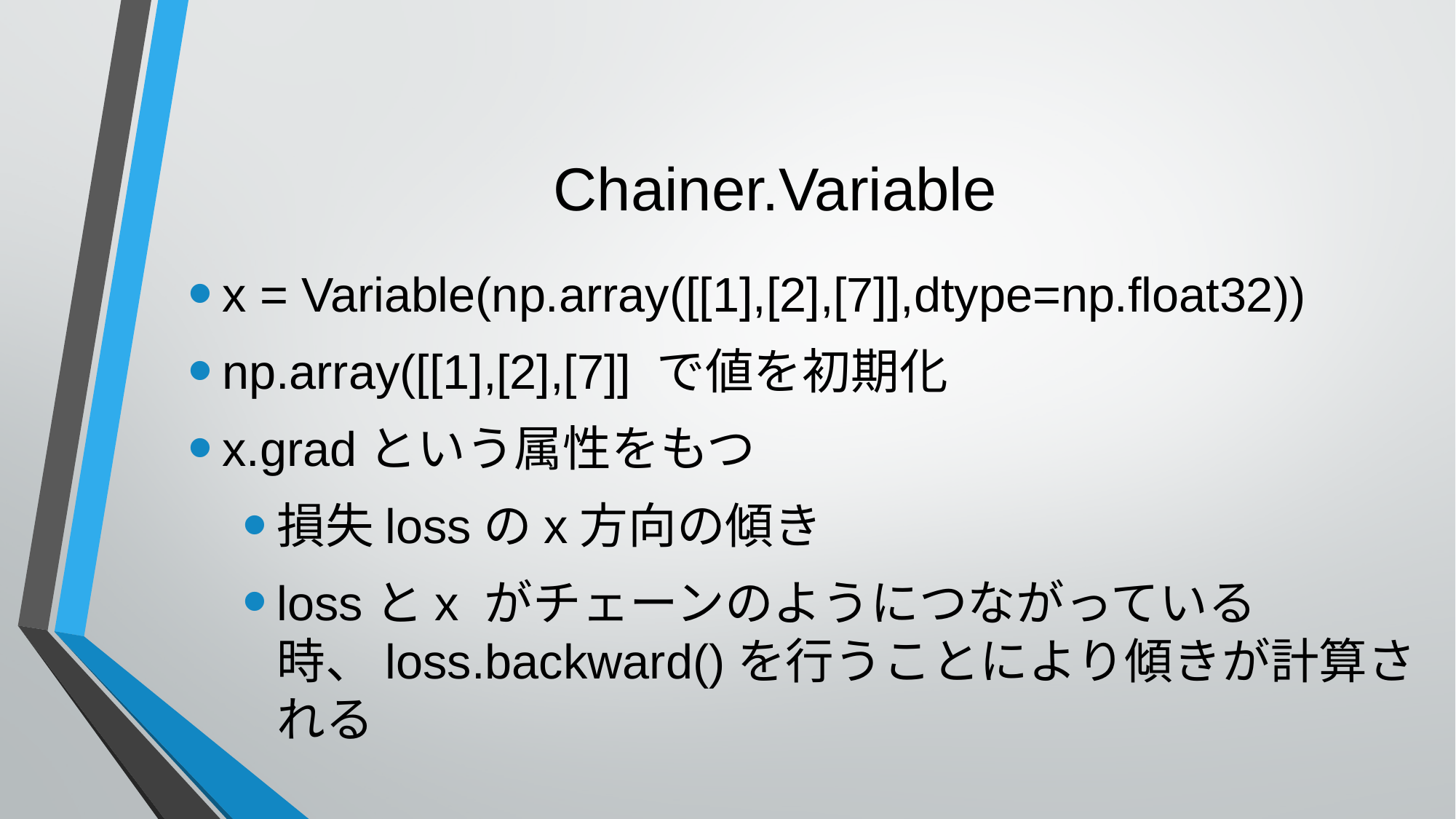

# Chainer.Variable
x = Variable(np.array([[1],[2],[7]],dtype=np.float32))
np.array([[1],[2],[7]] で値を初期化
x.gradという属性をもつ
損失lossのx方向の傾き
lossとx がチェーンのようにつながっている時、loss.backward()を行うことにより傾きが計算される